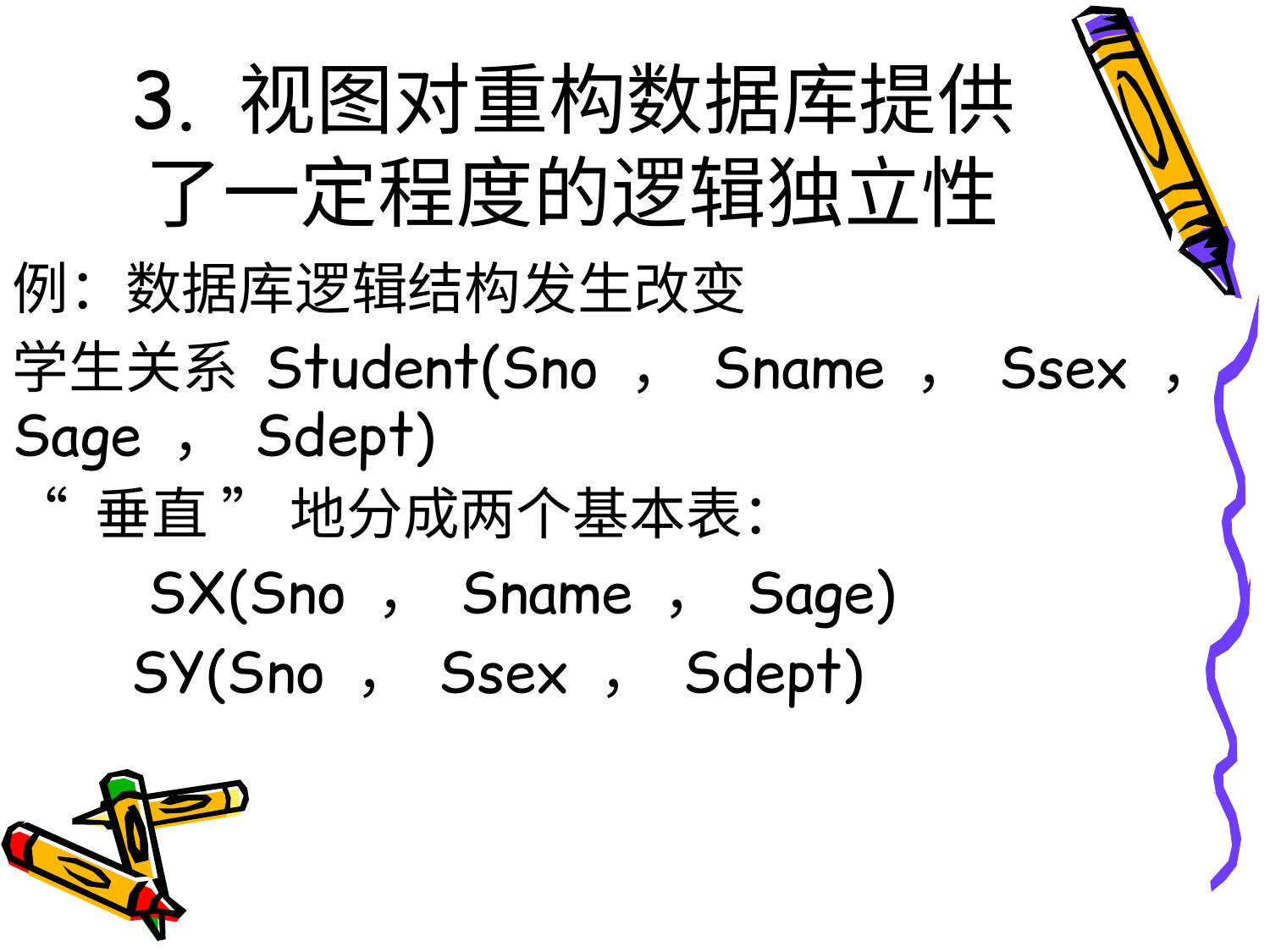

# 3. 视图对重构数据库提供了一定程度的逻辑独立性
例：数据库逻辑结构发生改变
学生关系 Student(Sno ， Sname ， Ssex ， Sage ， Sdept)
“ 垂直 ” 地分成两个基本表：
        SX(Sno ， Sname ， Sage)
       SY(Sno ， Ssex ， Sdept)